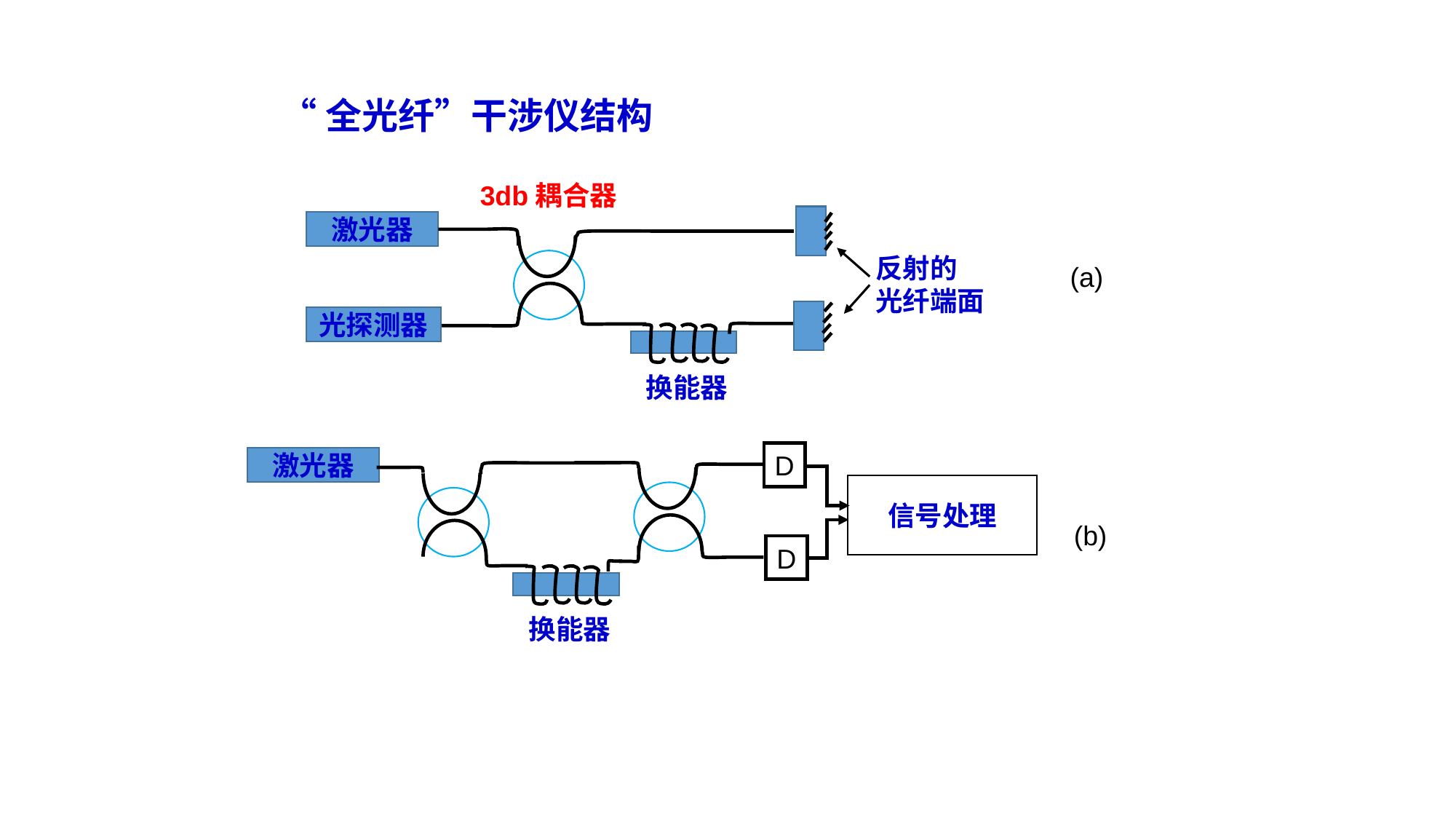

“全光纤”干涉仪结构
3db耦合器

激光器

反射的
光纤端面

(a)

光探测器

换能器

D

激光器

信号处理

(b)

D

换能器